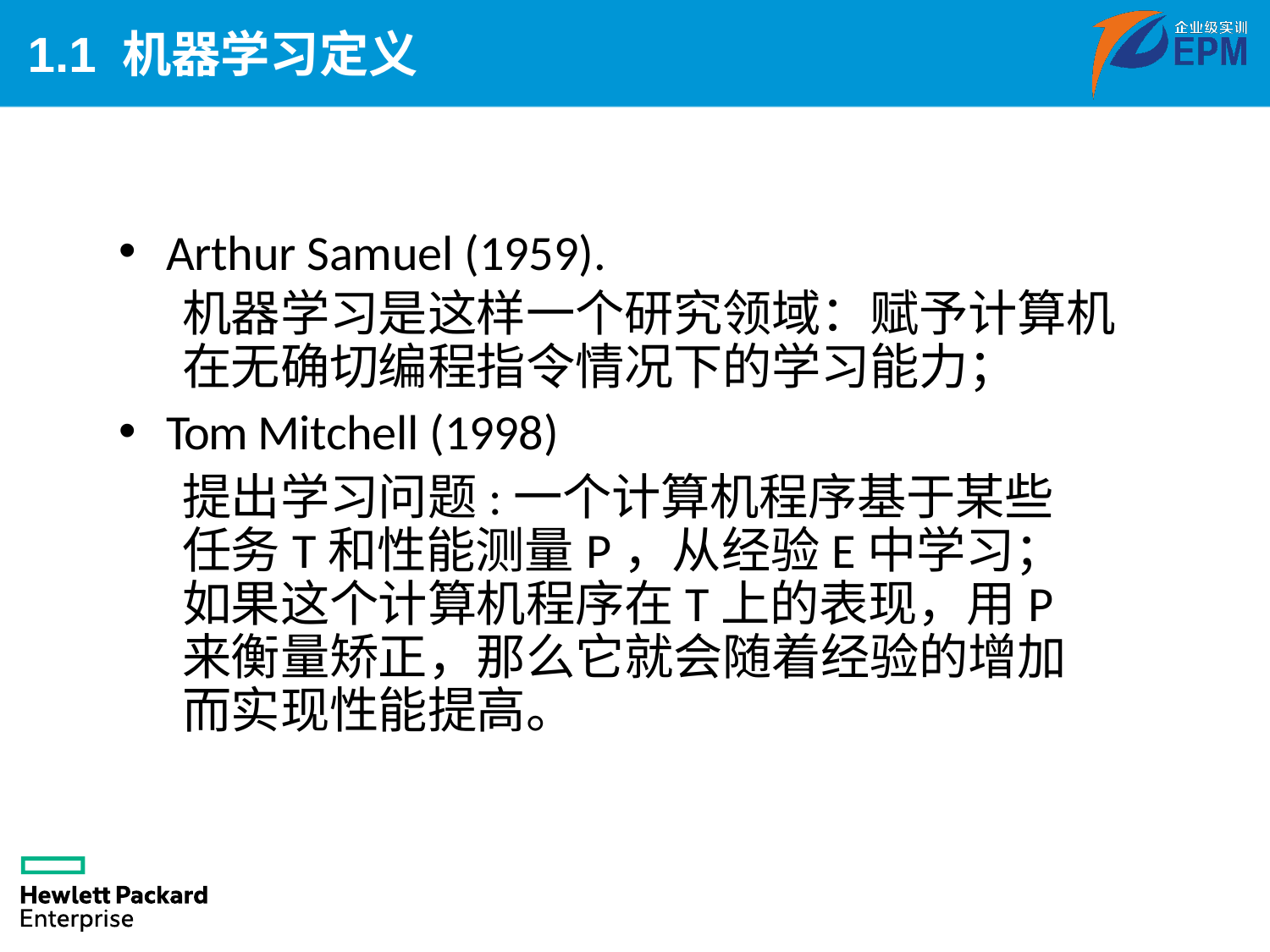

# 1.1 机器学习定义
Arthur Samuel (1959).
机器学习是这样一个研究领域：赋予计算机在无确切编程指令情况下的学习能力；
Tom Mitchell (1998)
提出学习问题:一个计算机程序基于某些任务T和性能测量P，从经验E中学习；如果这个计算机程序在T上的表现，用P来衡量矫正，那么它就会随着经验的增加而实现性能提高。